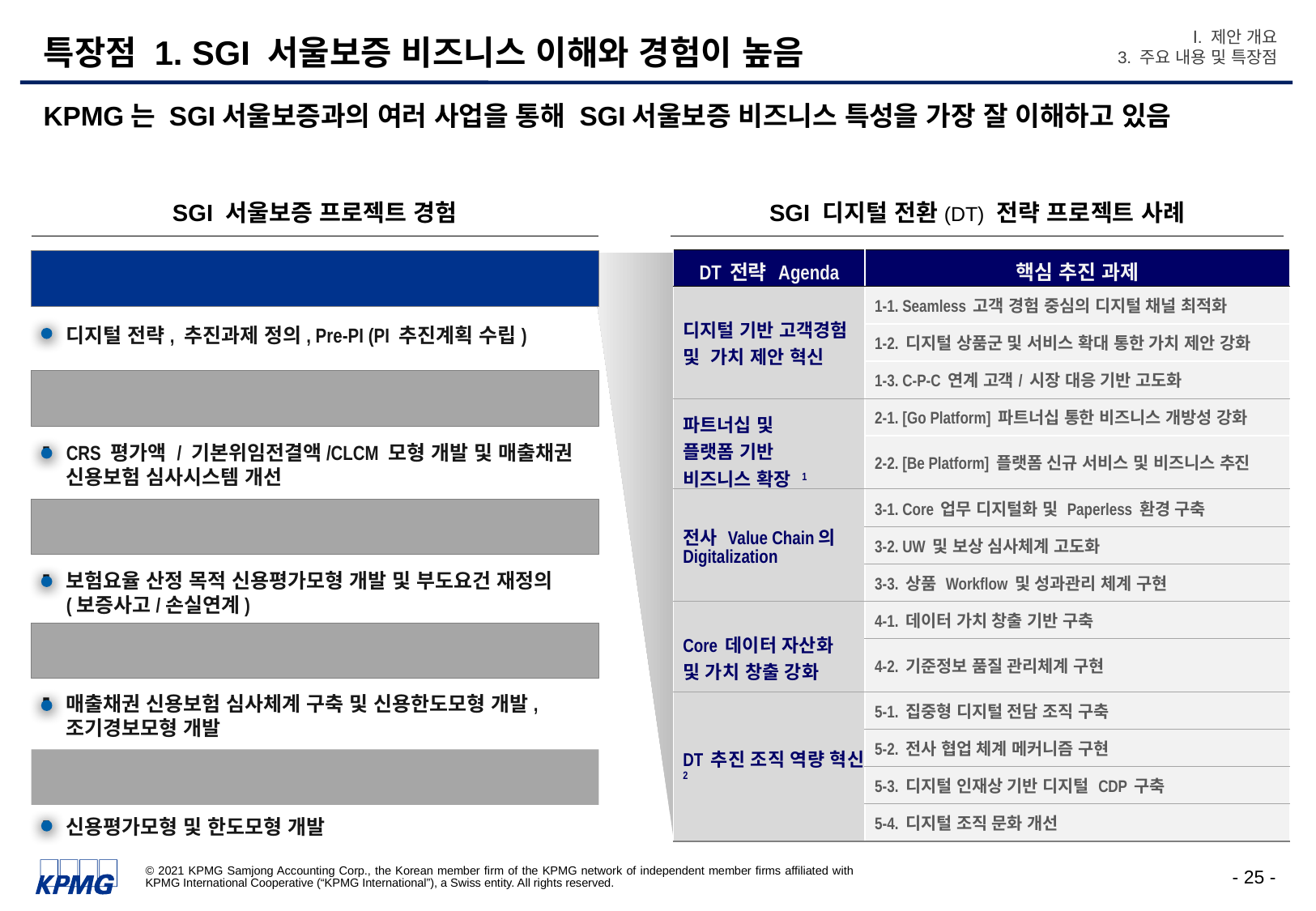

Ⅰ. 제안 개요
3. 주요 내용 및 특장점
# 특장점 1. SGI 서울보증 비즈니스 이해와 경험이 높음
KPMG는 SGI서울보증과의 여러 사업을 통해 SGI서울보증 비즈니스 특성을 가장 잘 이해하고 있음
SGI 서울보증 프로젝트 경험
SGI 서울보증 디지털 전환 전략 수립 프로젝트

디지털 전략, 추진과제 정의, Pre-PI (PI 추진계획 수립)

SGI 기업신용평가 시스템 고도화

CRS 평가액 / 기본위임전결액/CLCM 모형 개발 및 매출채권 신용보험 심사시스템 개선
SGI 보험요율 적용 신용평가시스템 구축

보험요율 산정 목적 신용평가모형 개발 및 부도요건 재정의 (보증사고/손실연계)
SGI 신용한도산출모형 및 조기경보시스템 개발

매출채권 신용보험 심사체계 구축 및 신용한도모형 개발, 조기경보모형 개발

SGI 법인신용평가시스템 개선
신용평가모형 및 한도모형 개발

SGI 디지털 전환(DT) 전략 프로젝트 사례
| DT 전략 Agenda | 핵심 추진 과제 |
| --- | --- |
| 디지털 기반 고객경험 및 가치 제안 혁신 | 1-1. Seamless 고객 경험 중심의 디지털 채널 최적화 |
|  | 1-2. 디지털 상품군 및 서비스 확대 통한 가치 제안 강화 |
|  | 1-3. C-P-C 연계 고객/ 시장 대응 기반 고도화 |
| 파트너십 및 플랫폼 기반 비즈니스 확장 1 | 2-1. [Go Platform] 파트너십 통한 비즈니스 개방성 강화 |
|  | 2-2. [Be Platform] 플랫폼 신규 서비스 및 비즈니스 추진 |
| 전사 Value Chain의 Digitalization | 3-1. Core 업무 디지털화 및 Paperless 환경 구축 |
|  | 3-2. UW 및 보상 심사체계 고도화 |
|  | 3-3. 상품 Workflow 및 성과관리 체계 구현 |
| Core 데이터 자산화 및 가치 창출 강화 | 4-1. 데이터 가치 창출 기반 구축 |
|  | 4-2. 기준정보 품질 관리체계 구현 |
| DT 추진 조직 역량 혁신 2 | 5-1. 집중형 디지털 전담 조직 구축 |
|  | 5-2. 전사 협업 체계 메커니즘 구현 |
|  | 5-3. 디지털 인재상 기반 디지털 CDP 구축 |
|  | 5-4. 디지털 조직 문화 개선 |